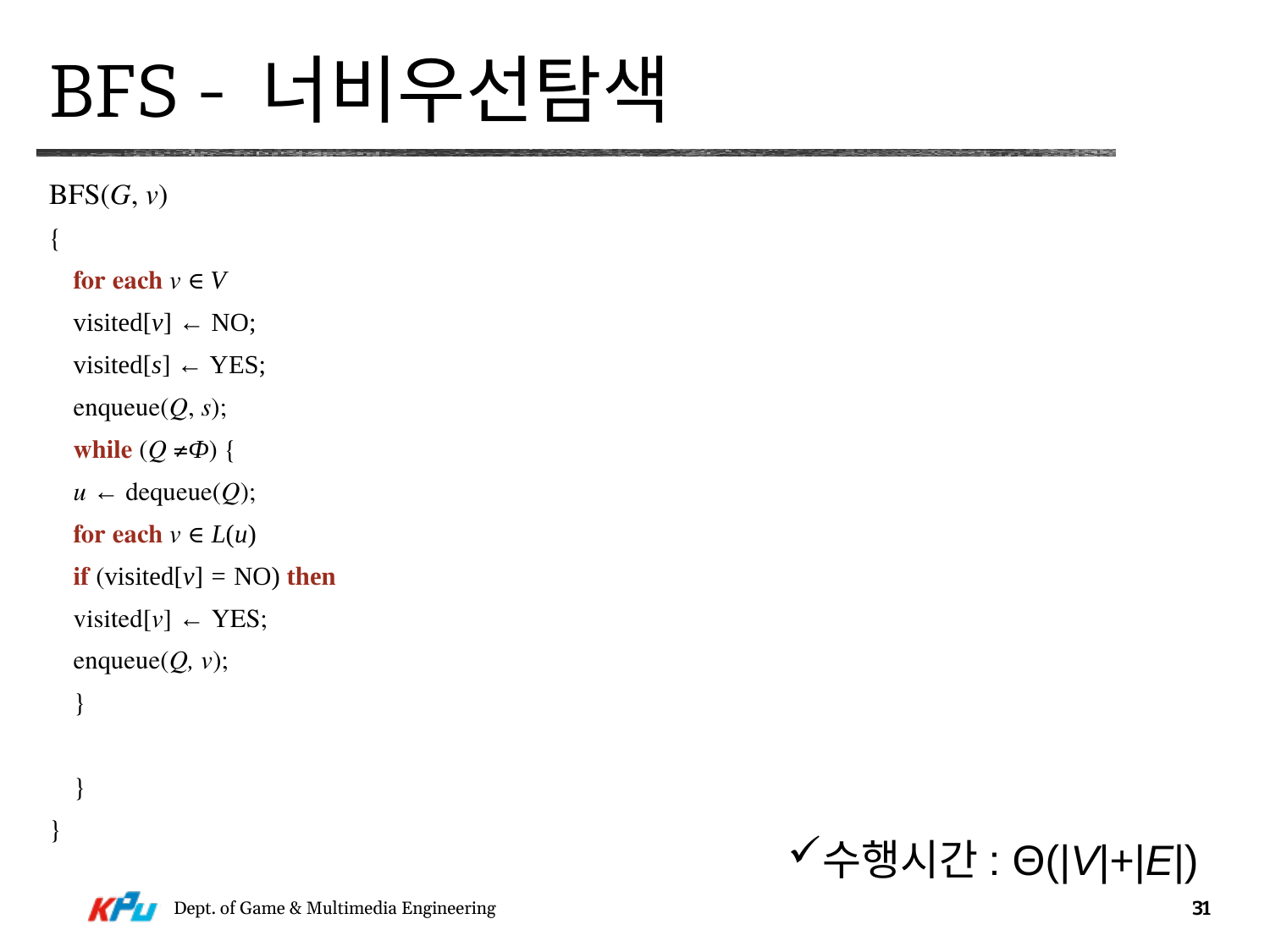

# BFS - 너비우선탐색
BFS(G, v)
{
		for each v ∈ V
			visited[v] ← NO;
		visited[s] ← YES;
		enqueue(Q, s);
		while (Q ≠Ф) {
			u ← dequeue(Q);
			for each v ∈ L(u)
				if (visited[v] = NO) then
					visited[v] ← YES;
					enqueue(Q, v);
				}

		}
}
수행시간: Θ(|V|+|E|)
Dept. of Game & Multimedia Engineering
31